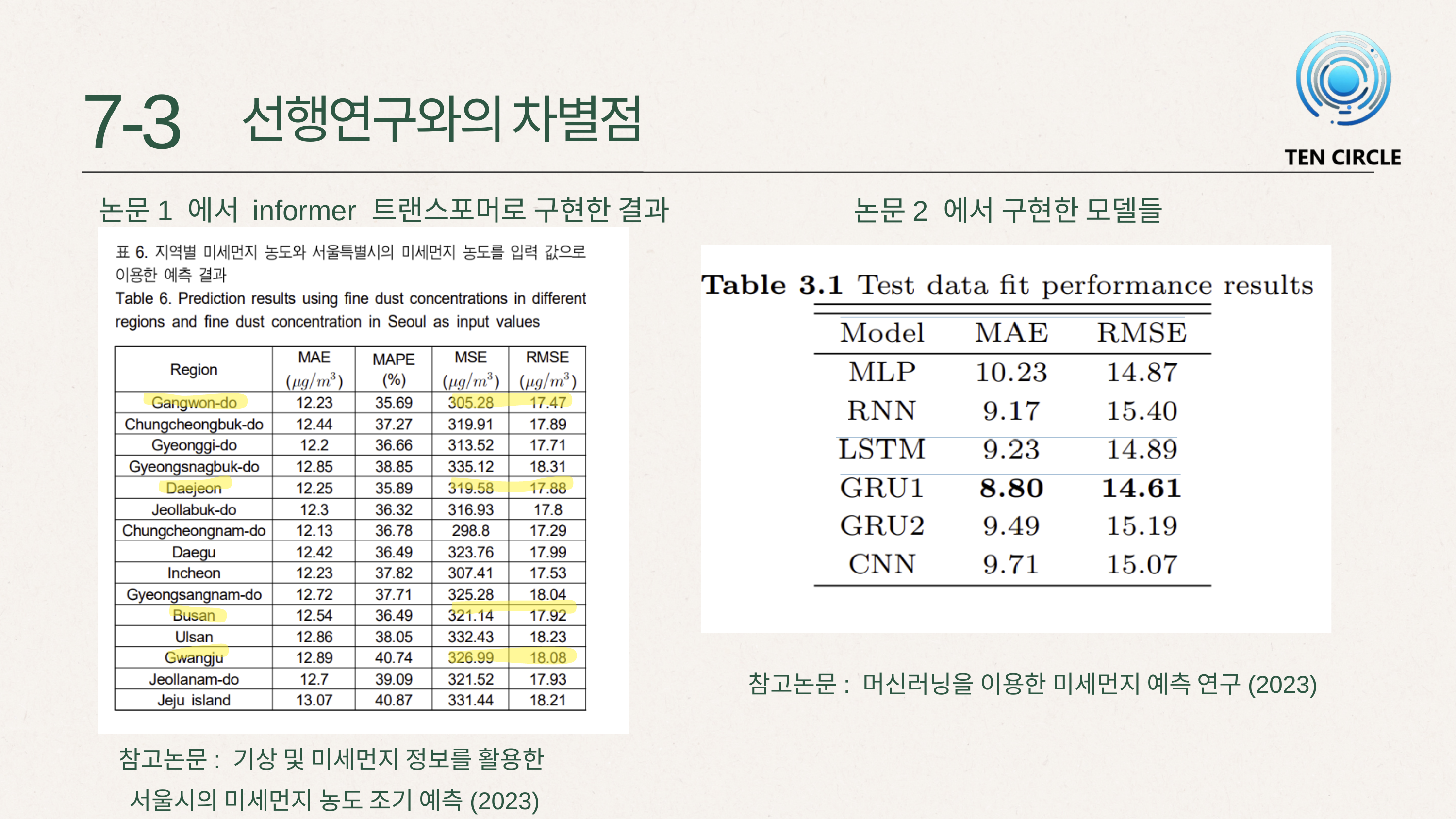

7-3
선행연구와의 차별점

논문1 에서 informer 트랜스포머로 구현한 결과
논문2 에서 구현한 모델들

참고논문: 머신러닝을 이용한 미세먼지 예측 연구(2023)
참고논문: 기상 및 미세먼지 정보를 활용한
서울시의 미세먼지 농도 조기 예측(2023)